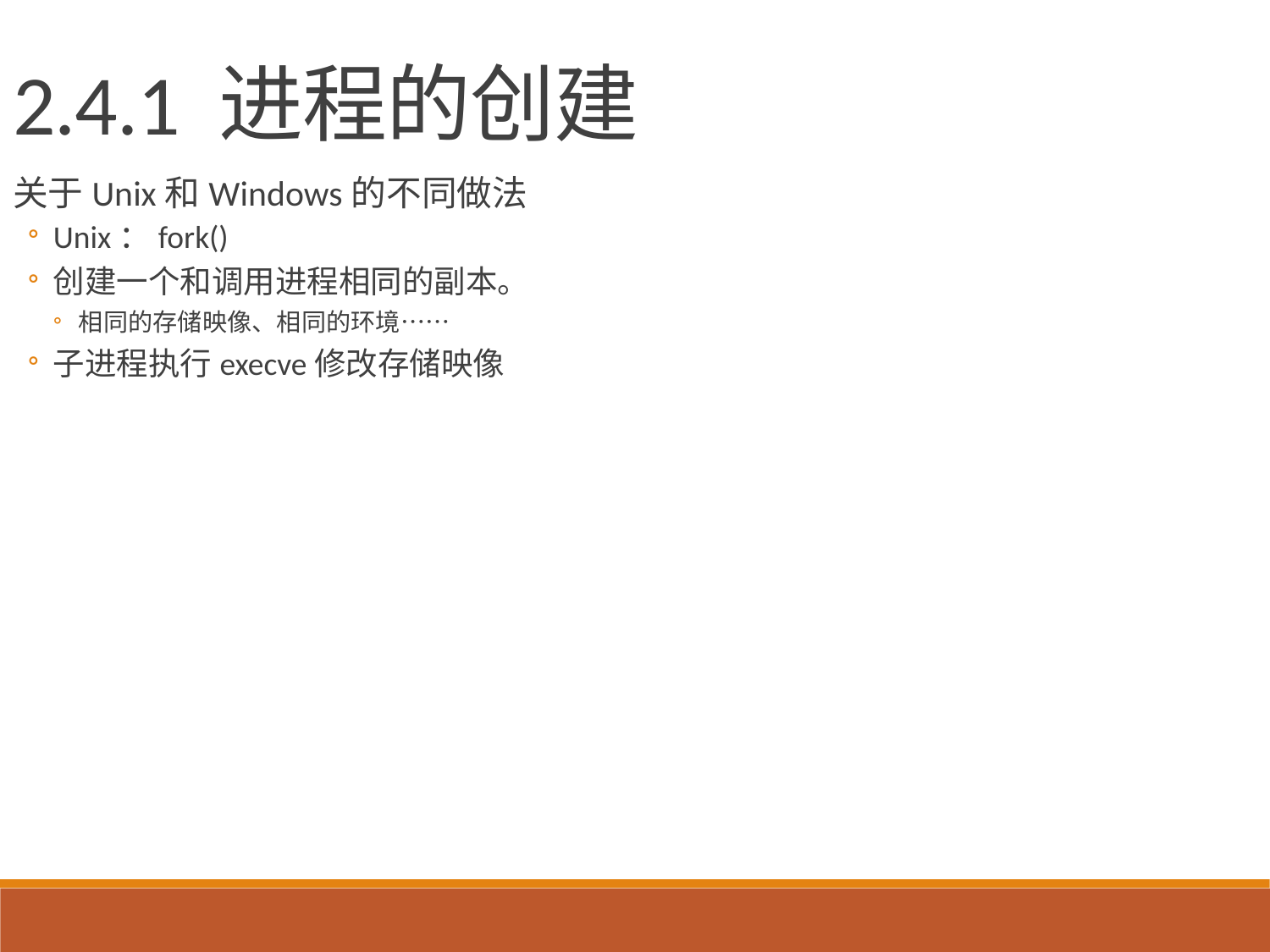

2.4.1 进程的创建
关于Unix和Windows的不同做法
Unix：fork()
创建一个和调用进程相同的副本。
相同的存储映像、相同的环境……
子进程执行execve修改存储映像